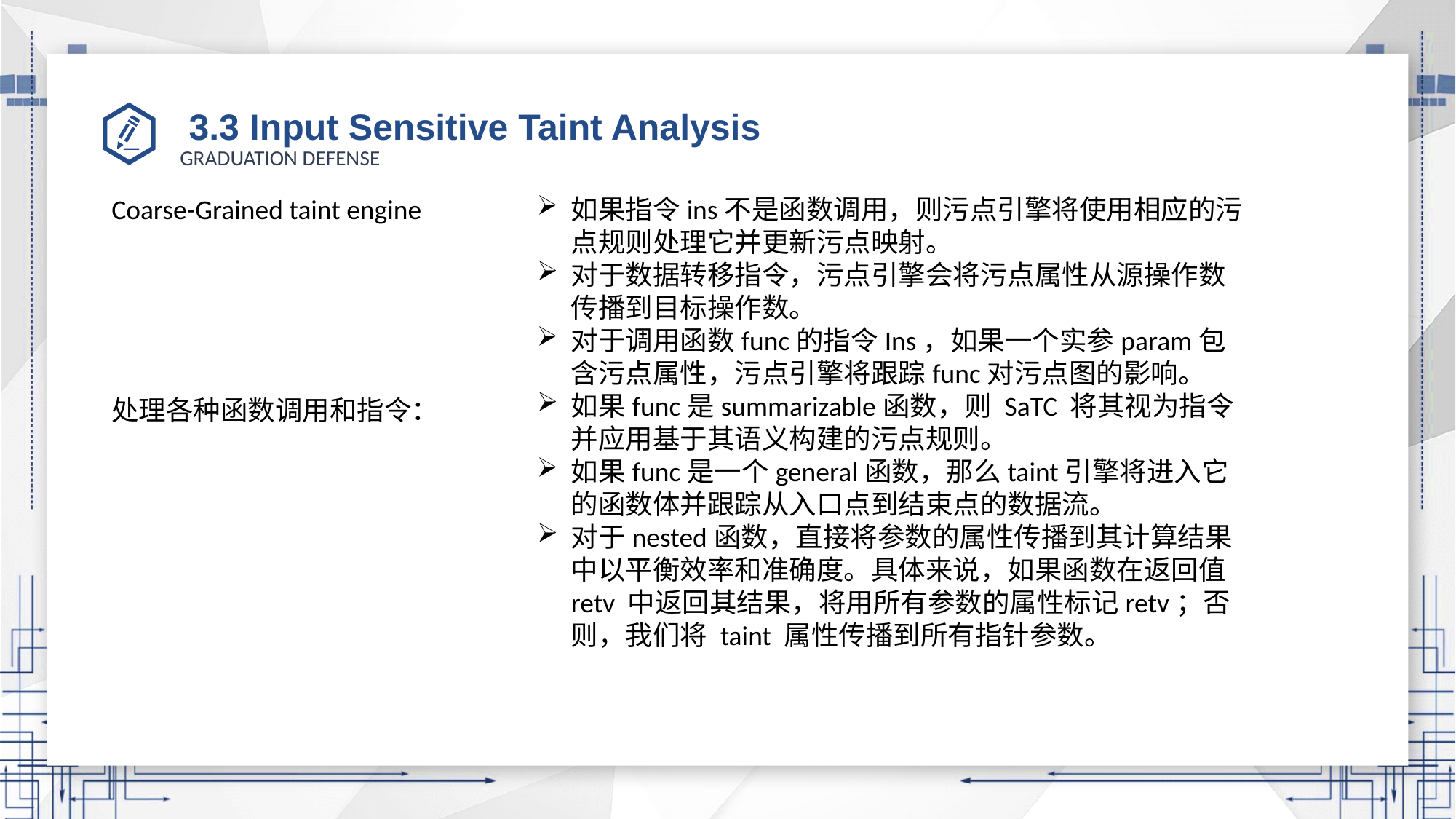

# 3.3 Input Sensitive Taint Analysis
Coarse-Grained taint engine
如果指令ins不是函数调用，则污点引擎将使用相应的污点规则处理它并更新污点映射。
对于数据转移指令，污点引擎会将污点属性从源操作数传播到目标操作数。
对于调用函数func的指令Ins，如果一个实参param包含污点属性，污点引擎将跟踪func对污点图的影响。
如果func是summarizable函数，则 SaTC 将其视为指令并应用基于其语义构建的污点规则。
如果func是一个general函数，那么taint引擎将进入它的函数体并跟踪从入口点到结束点的数据流。
对于nested函数，直接将参数的属性传播到其计算结果中以平衡效率和准确度。具体来说，如果函数在返回值 retv 中返回其结果，将用所有参数的属性标记retv；否则，我们将 taint 属性传播到所有指针参数。
处理各种函数调用和指令：